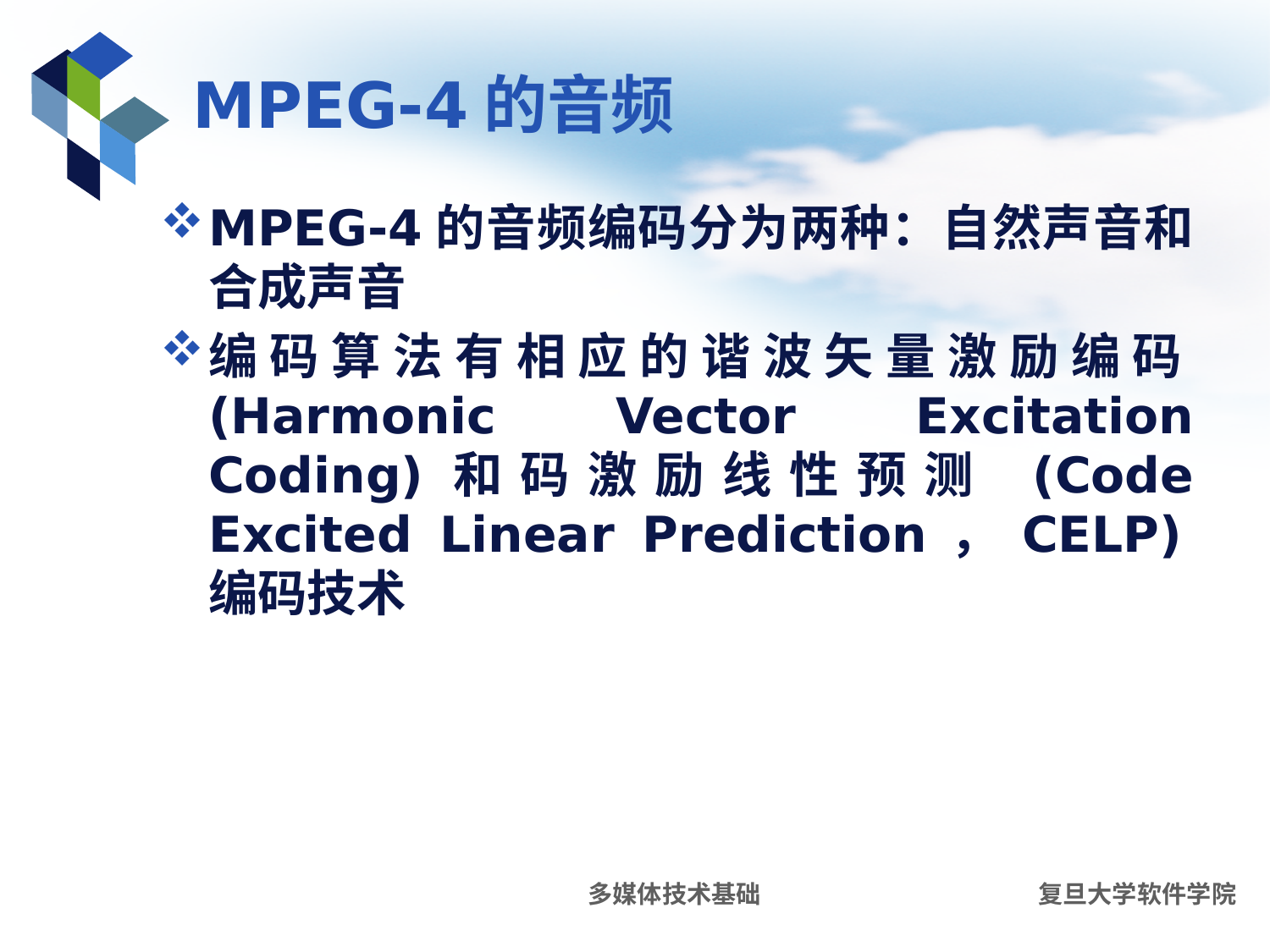

# MPEG-4的音频
MPEG-4的音频编码分为两种：自然声音和合成声音
编码算法有相应的谐波矢量激励编码(Harmonic Vector Excitation Coding)和码激励线性预测 (Code Excited Linear Prediction，CELP)编码技术
多媒体技术基础